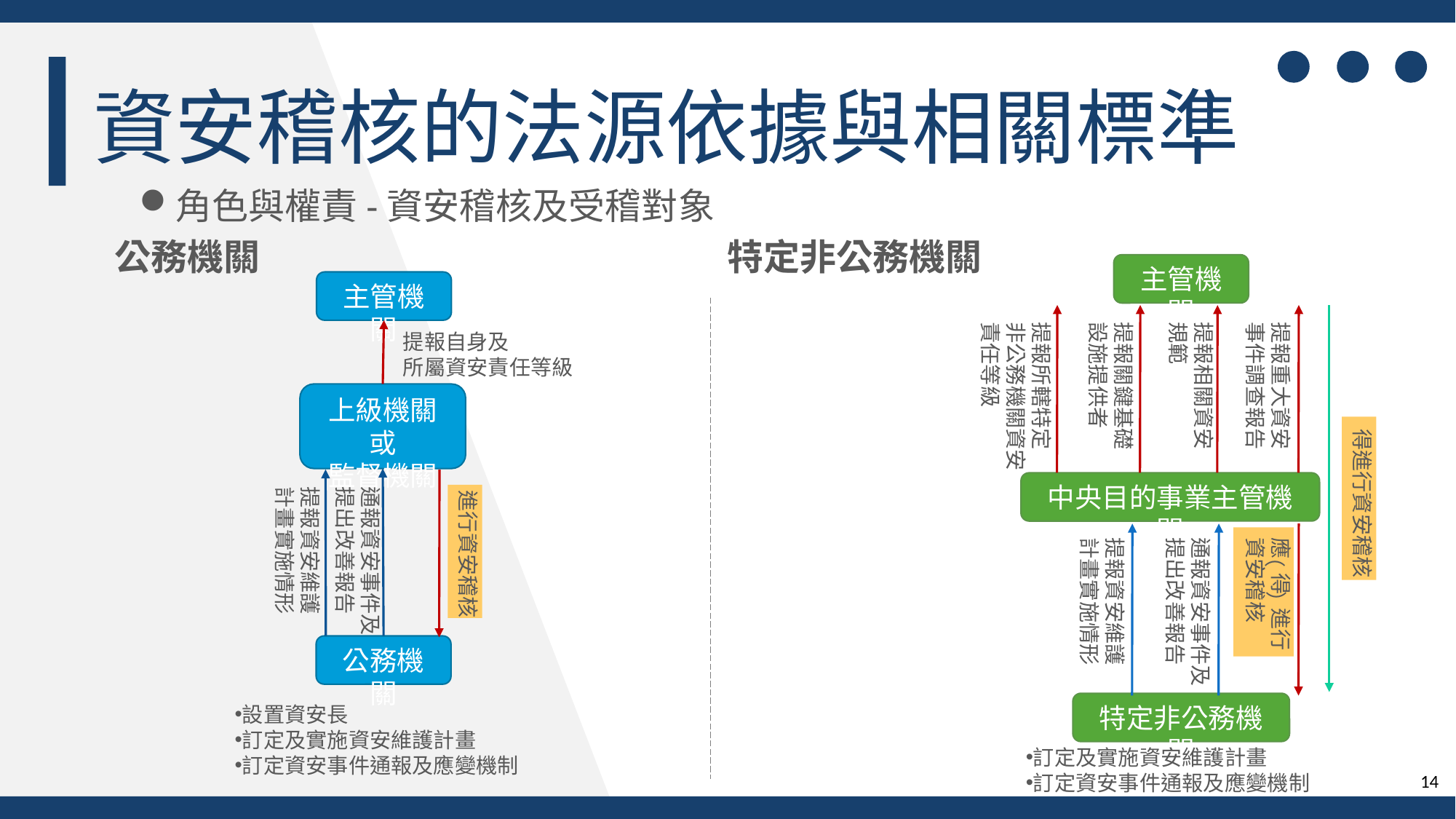

資安稽核的法源依據與相關標準
角色與權責-資安稽核及受稽對象

公務機關
特定非公務機關
主管機關
提報所轄特定
非公務機關資安
責任等級
提報關鍵基礎
設施提供者
提報相關資安
規範
提報重大資安
事件調查報告

得進行資安稽核
中央目的事業主管機關
提報資安維護
計畫實施情形
通報資安事件及
提出改善報告
應   得   進行
資安稽核
（
（

特定非公務機關
訂定及實施資安維護計畫
訂定資安事件通報及應變機制
主管機關
提報自身及
所屬資安責任等級
上級機關或
監督機關
提報資安維護
計畫實施情形
通報資安事件及
提出改善報告
進行資安稽核

公務機關
設置資安長
訂定及實施資安維護計畫
訂定資安事件通報及應變機制